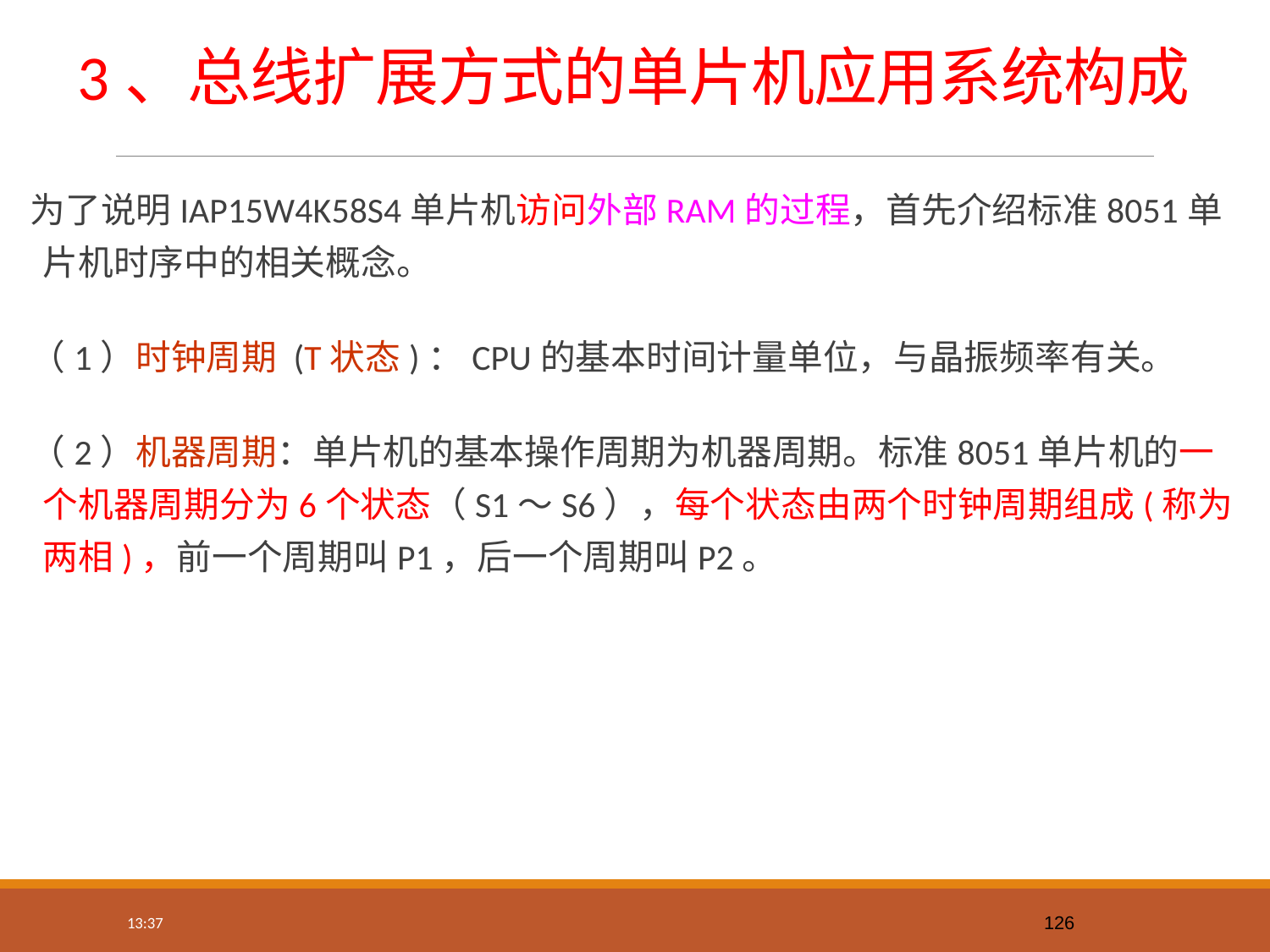

# 3、总线扩展方式的单片机应用系统构成
为了说明IAP15W4K58S4单片机访问外部RAM的过程，首先介绍标准8051单片机时序中的相关概念。
（1）时钟周期 (T状态)：CPU的基本时间计量单位，与晶振频率有关。
（2）机器周期：单片机的基本操作周期为机器周期。标准8051单片机的一个机器周期分为6个状态（S1～S6），每个状态由两个时钟周期组成(称为两相)，前一个周期叫P1，后一个周期叫P2。
126
13:37